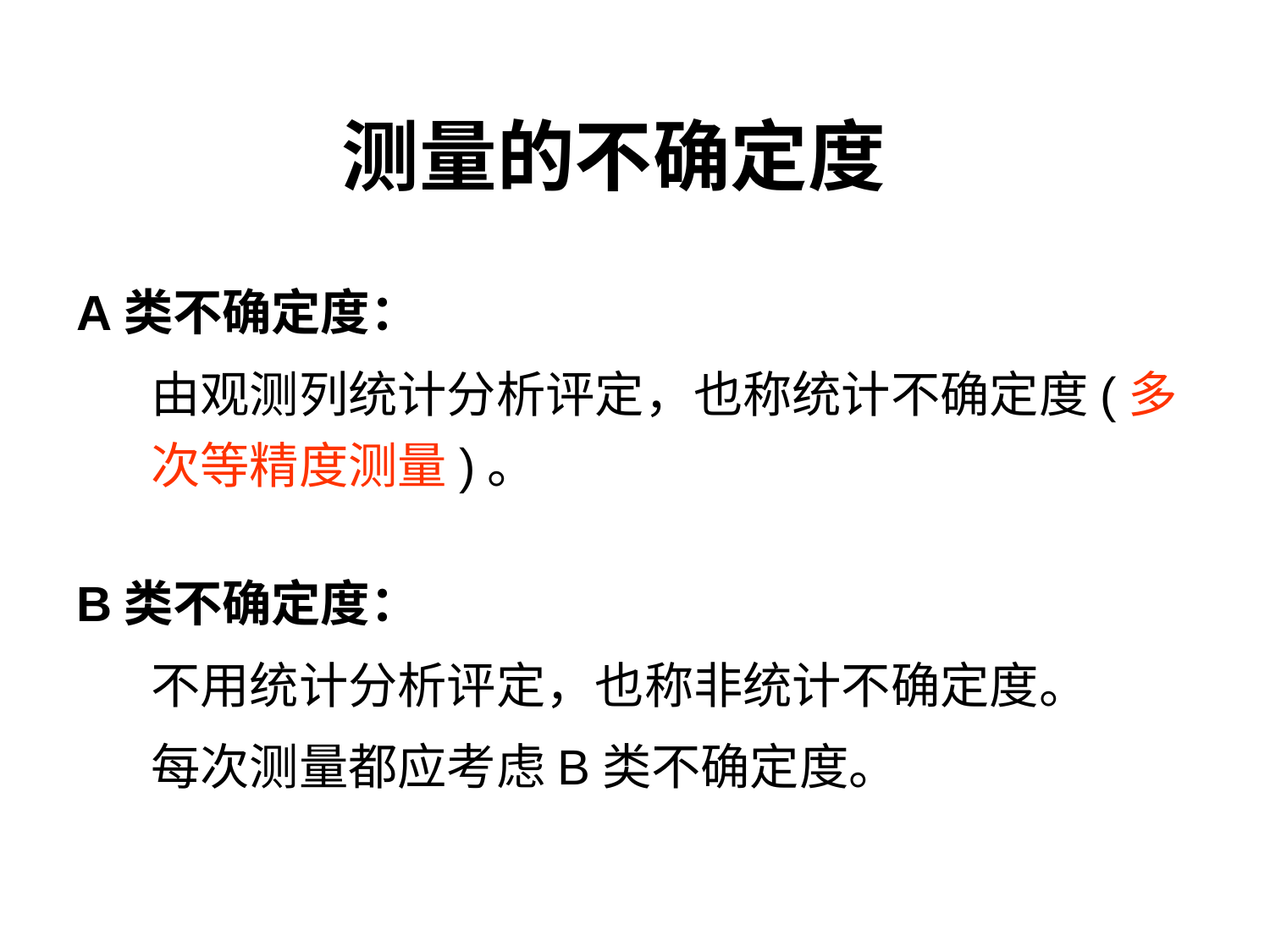

# 测量的不确定度
A类不确定度：
由观测列统计分析评定，也称统计不确定度(多次等精度测量)。

B类不确定度：
不用统计分析评定，也称非统计不确定度。
每次测量都应考虑B类不确定度。